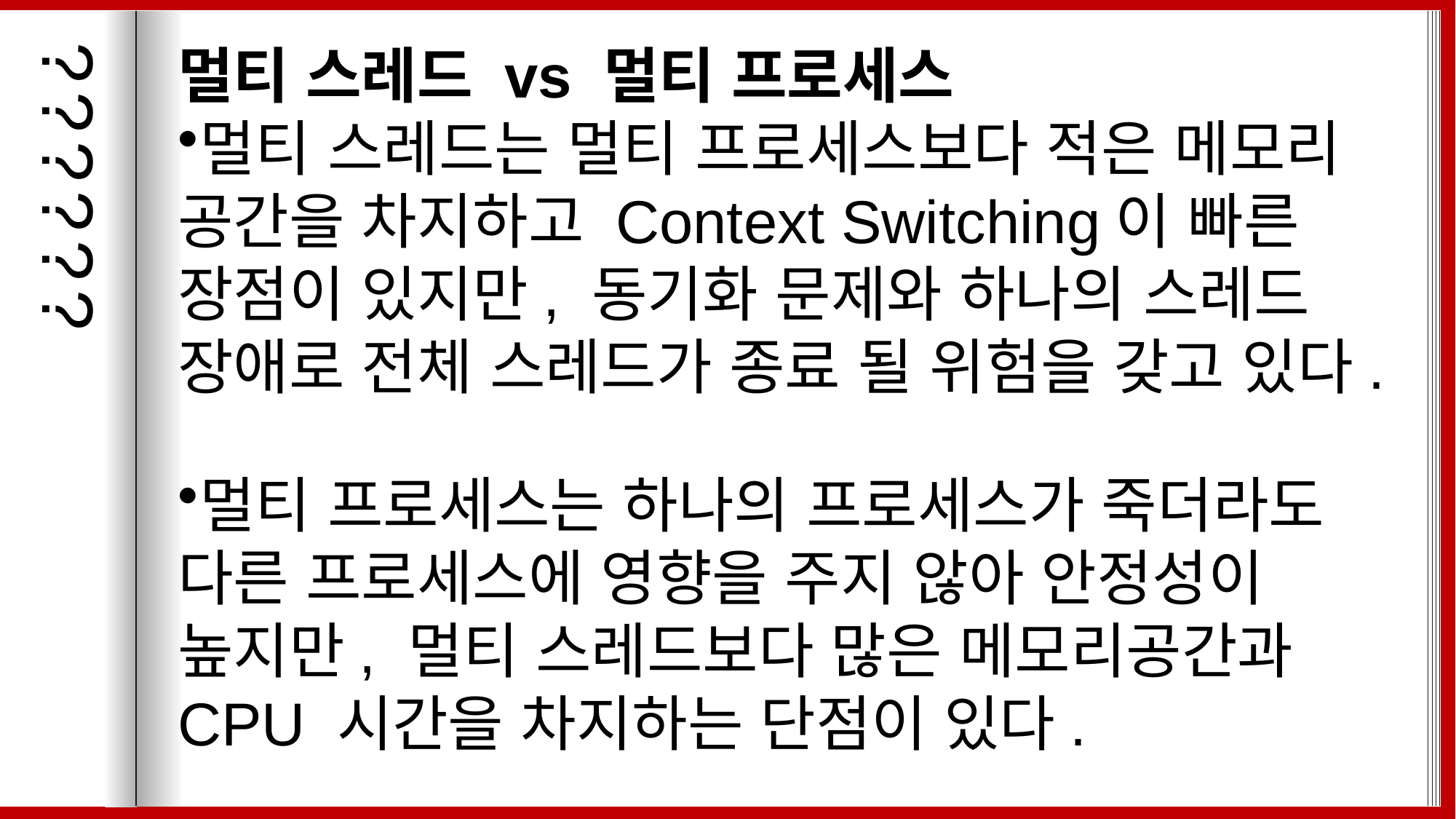

`
??????
멀티 스레드 vs 멀티 프로세스
멀티 스레드는 멀티 프로세스보다 적은 메모리 공간을 차지하고 Context Switching이 빠른 장점이 있지만, 동기화 문제와 하나의 스레드 장애로 전체 스레드가 종료 될 위험을 갖고 있다.

멀티 프로세스는 하나의 프로세스가 죽더라도 다른 프로세스에 영향을 주지 않아 안정성이 높지만, 멀티 스레드보다 많은 메모리공간과 CPU 시간을 차지하는 단점이 있다.